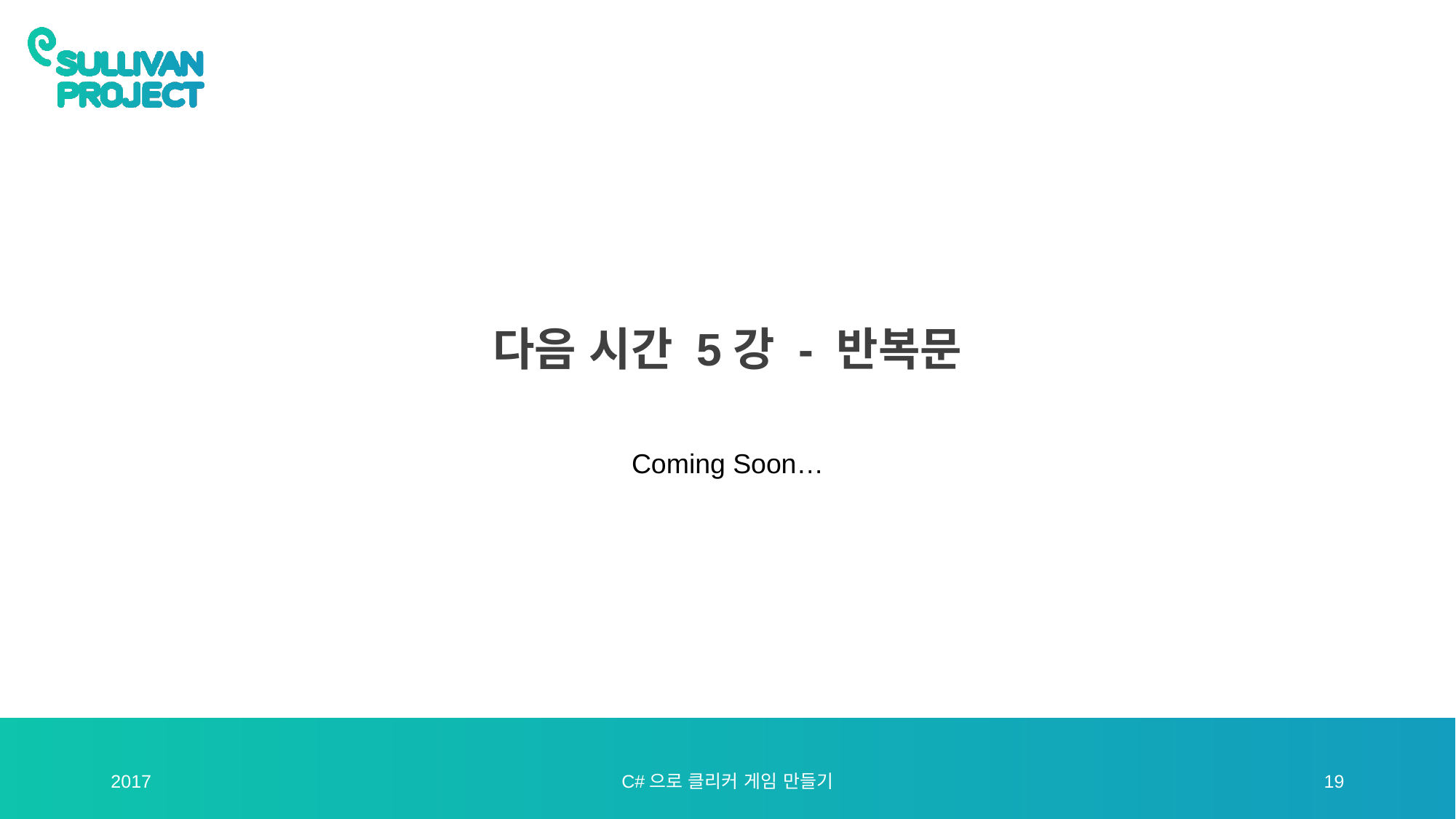

# 다음 시간 5강 - 반복문
Coming Soon…
2017
C#으로 클리커 게임 만들기
19